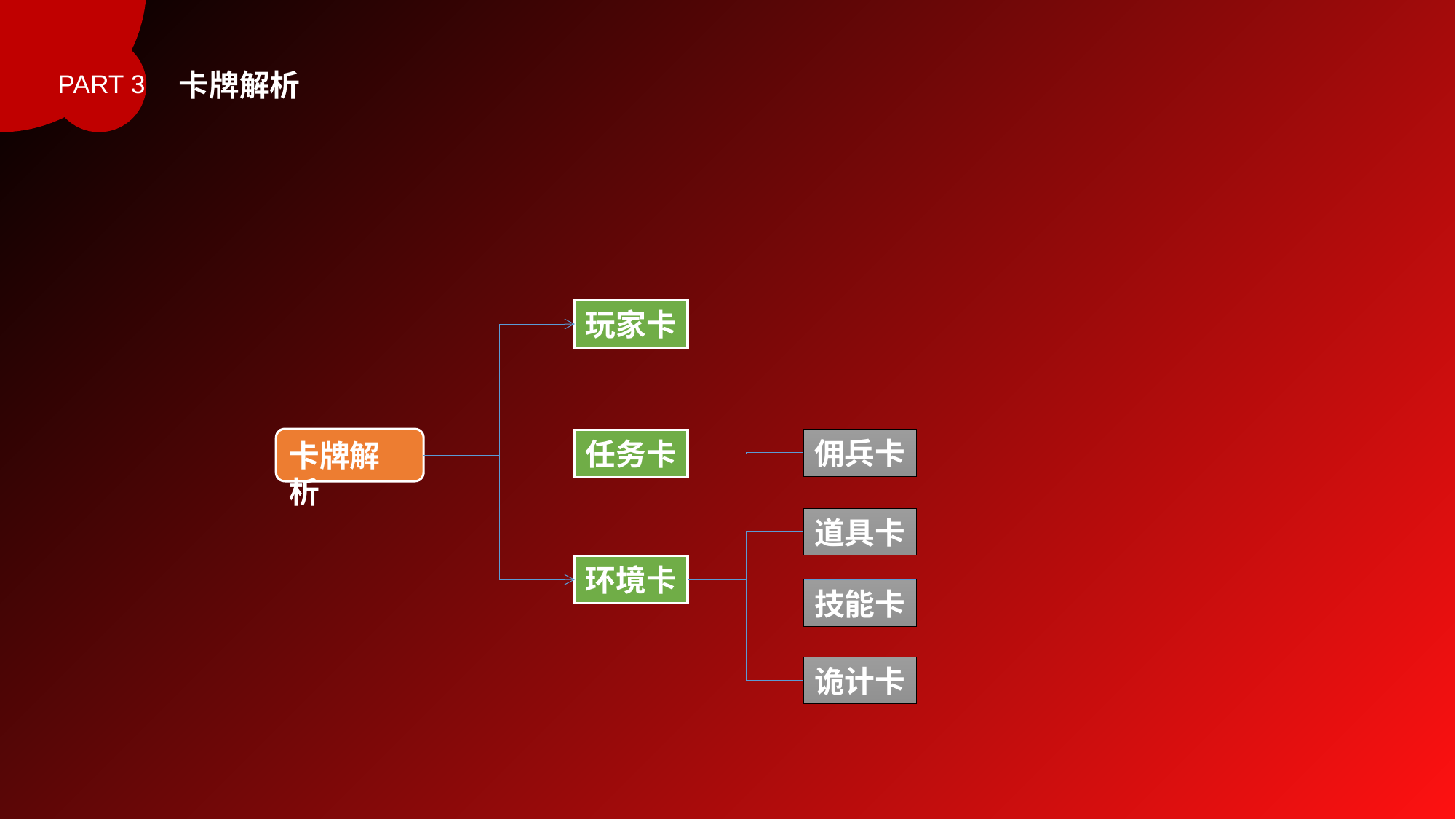

卡牌解析
PART 3
玩家卡
卡牌解析
佣兵卡
任务卡
道具卡
环境卡
技能卡
诡计卡